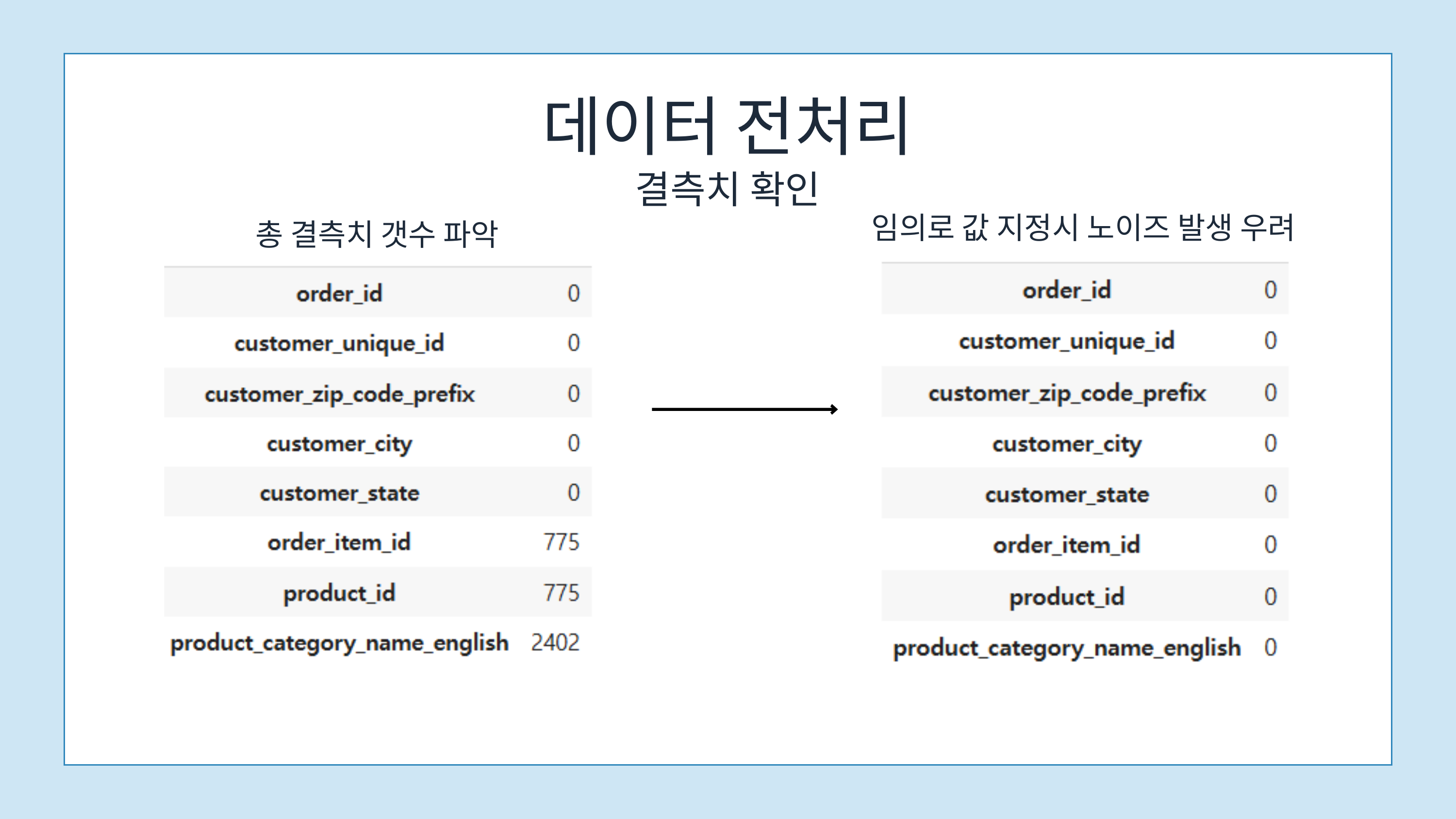

데이터 전처리
결측치 확인
임의로 값 지정시 노이즈 발생 우려
총 결측치 갯수 파악